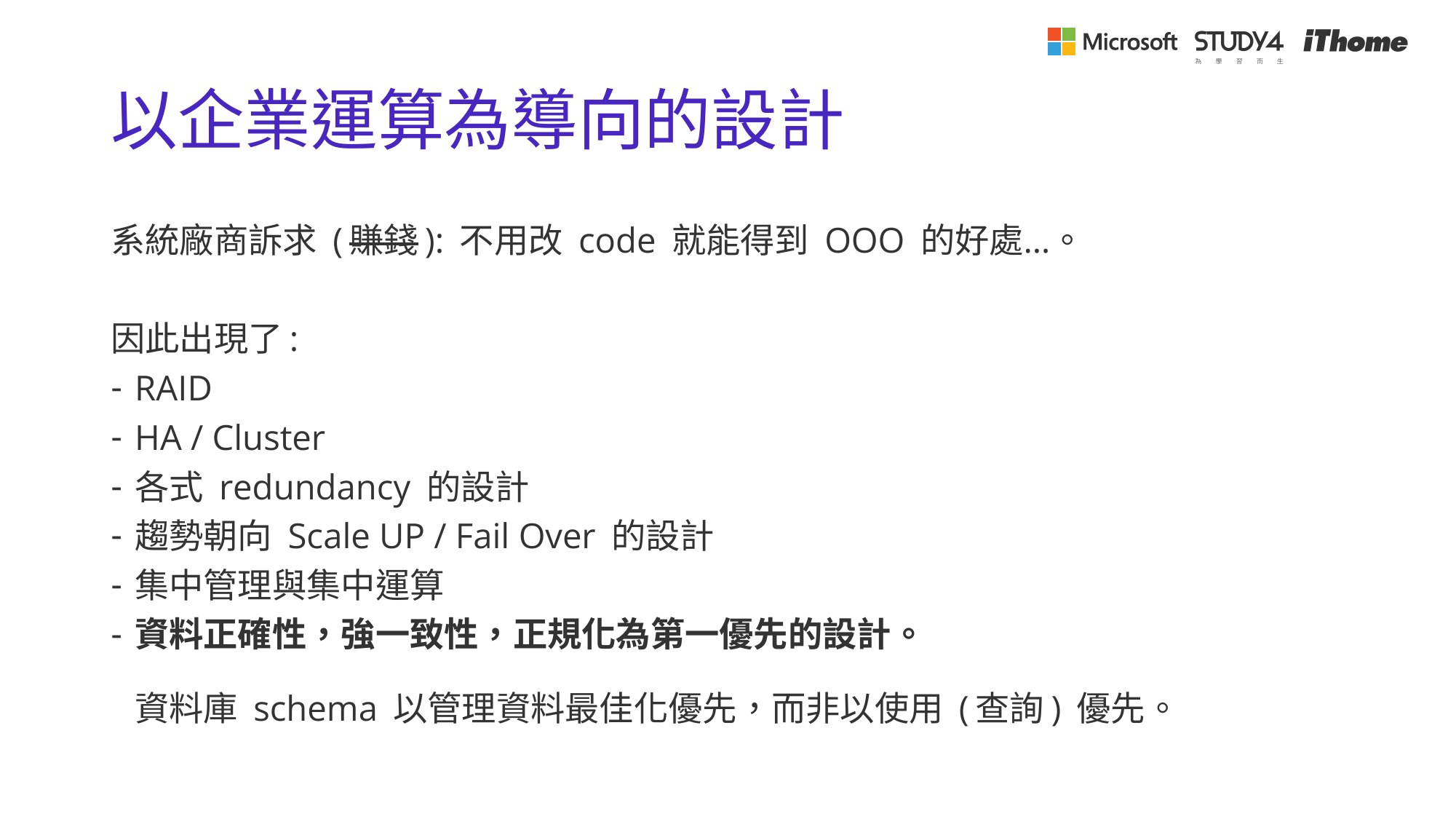

# 以企業運算為導向的設計
系統廠商訴求 (賺錢): 不用改 code 就能得到 OOO 的好處…。

因此出現了:
RAID
HA / Cluster
各式 redundancy 的設計
趨勢朝向 Scale UP / Fail Over 的設計
集中管理與集中運算
資料正確性，強一致性，正規化為第一優先的設計。
資料庫 schema 以管理資料最佳化優先，而非以使用 (查詢) 優先。